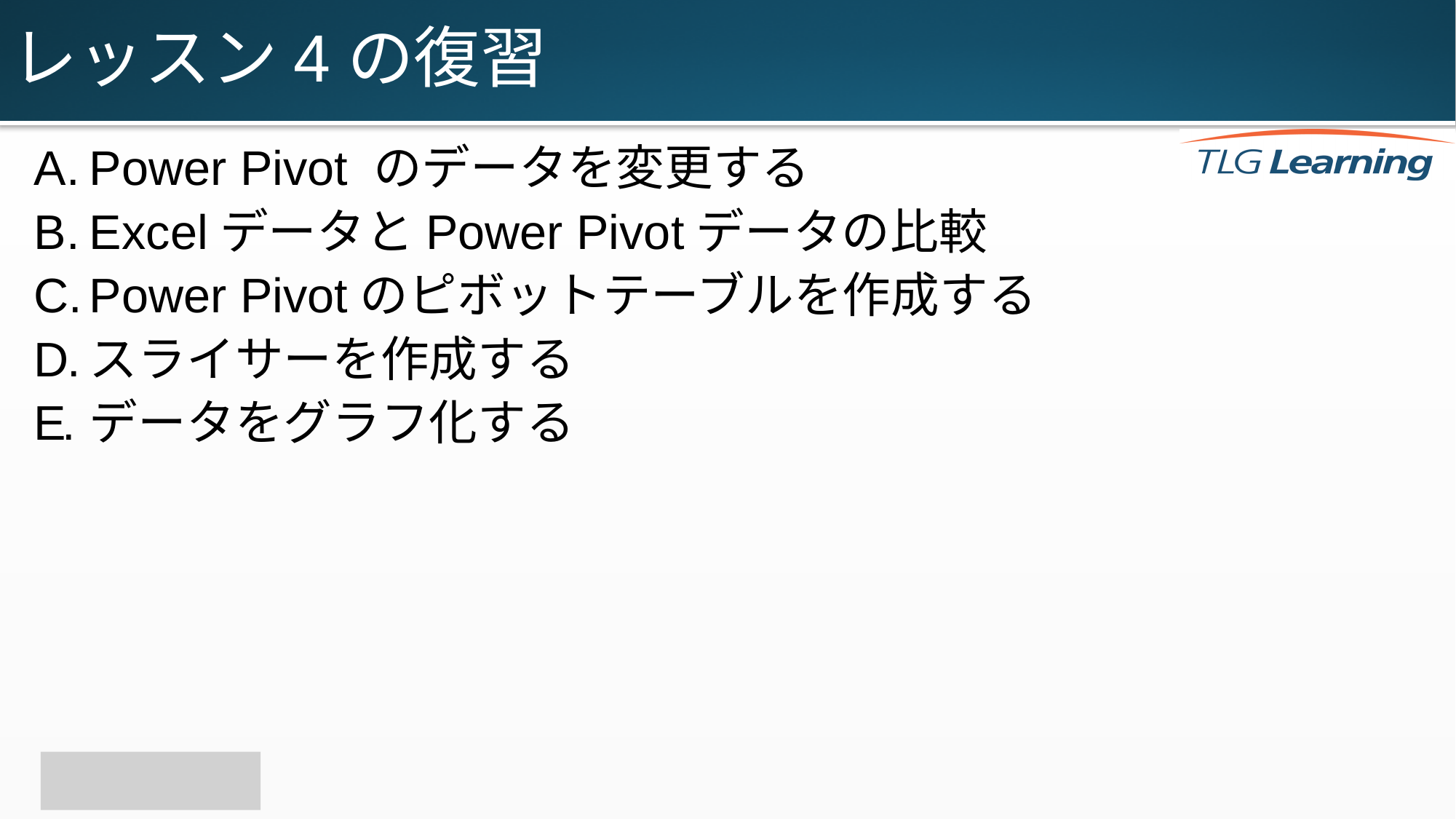

# レッスン4の復習
Power Pivot のデータを変更する
ExcelデータとPower Pivotデータの比較
Power Pivotのピボットテーブルを作成する
スライサーを作成する
データをグラフ化する